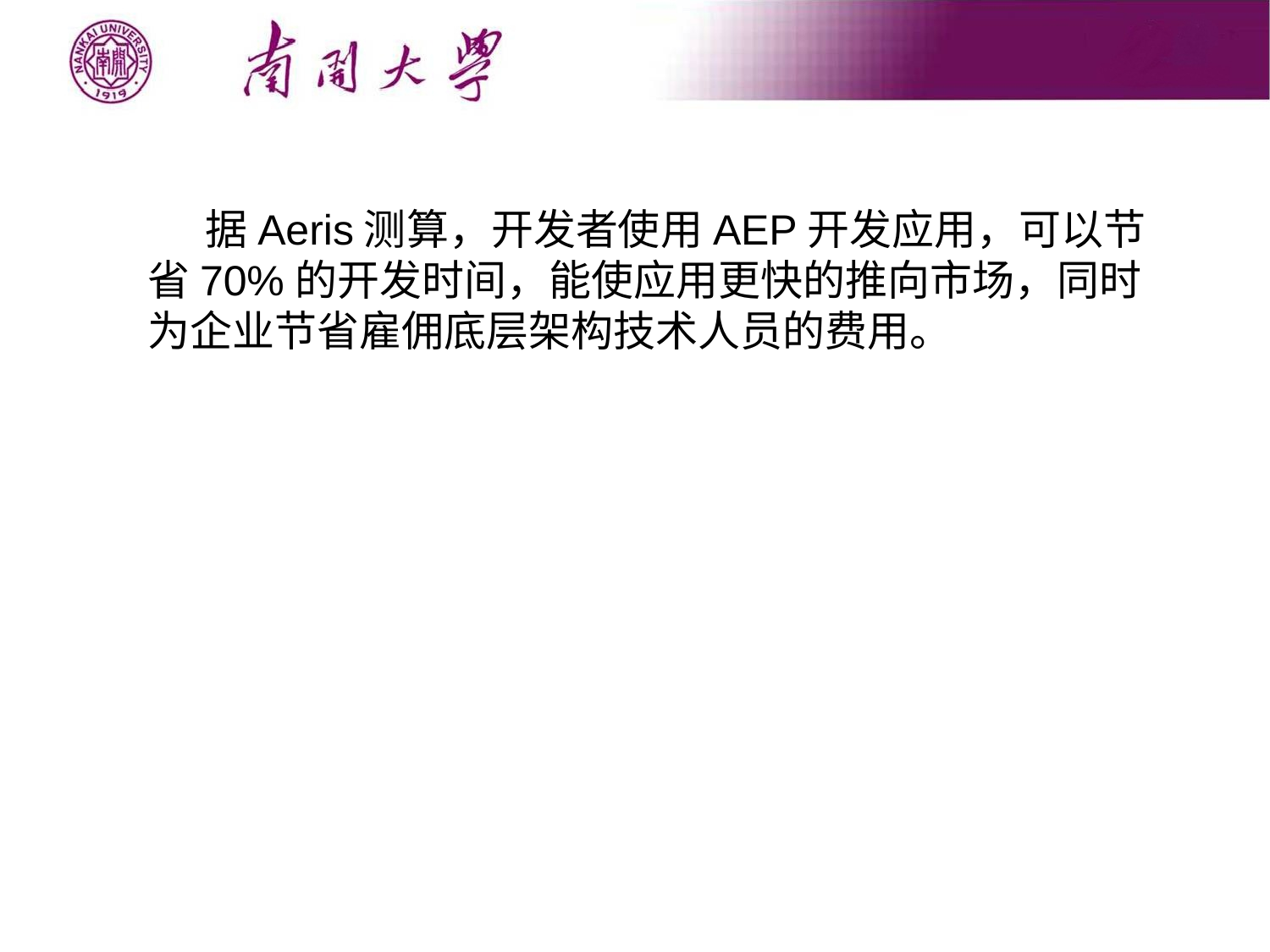

据Aeris测算，开发者使用AEP开发应用，可以节省70%的开发时间，能使应用更快的推向市场，同时为企业节省雇佣底层架构技术人员的费用。